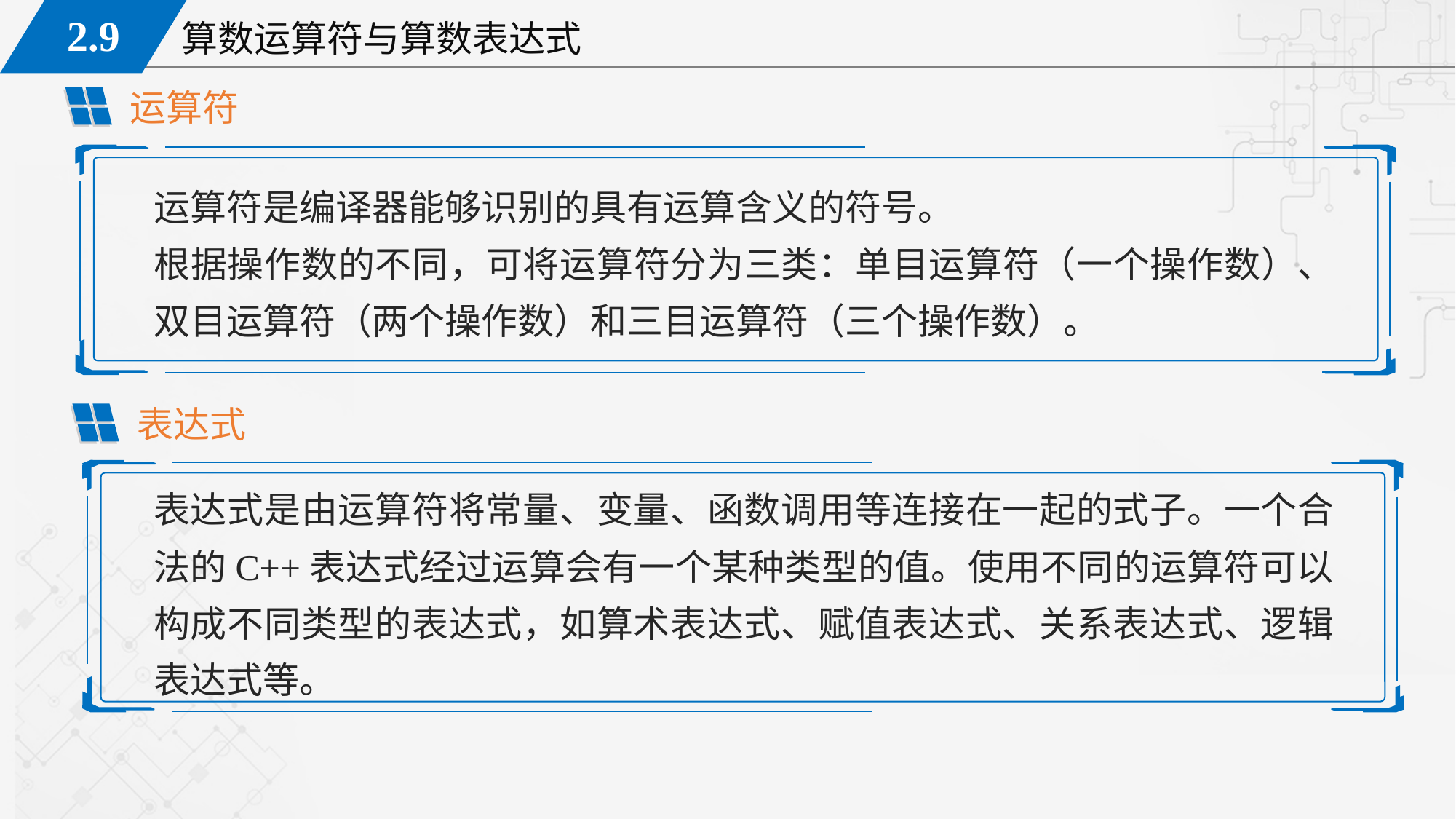

运算符

运算符是编译器能够识别的具有运算含义的符号。
根据操作数的不同，可将运算符分为三类：单目运算符（一个操作数）、双目运算符（两个操作数）和三目运算符（三个操作数）。
表达式

表达式是由运算符将常量、变量、函数调用等连接在一起的式子。一个合法的C++表达式经过运算会有一个某种类型的值。使用不同的运算符可以构成不同类型的表达式，如算术表达式、赋值表达式、关系表达式、逻辑表达式等。